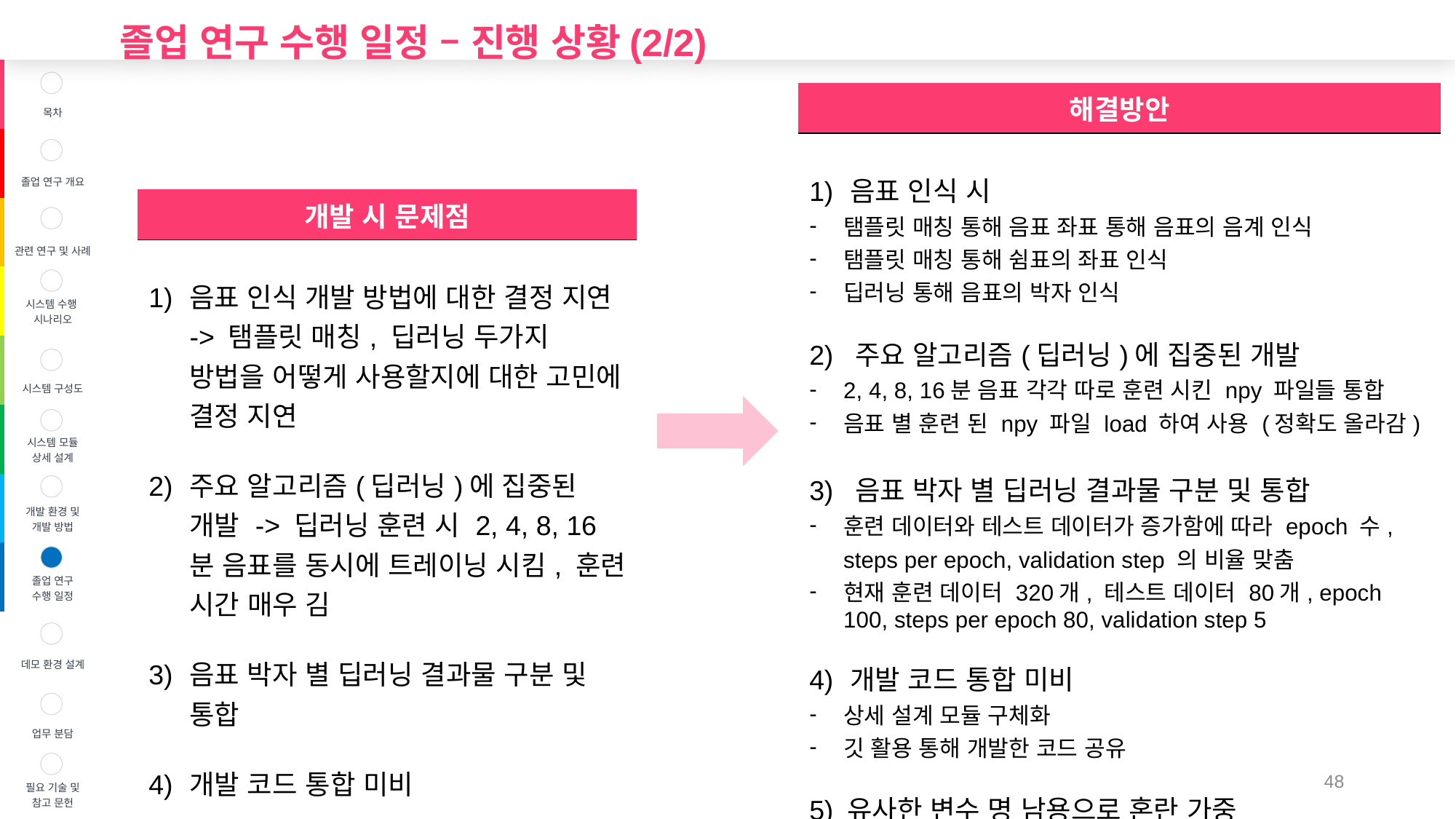

졸업 연구 수행 일정 – 진행 상황(2/2)
|  | 목차 |
| --- | --- |
|  | 졸업 연구 개요 |
|  | 관련 연구 및 사례 |
|  | 시스템 수행 시나리오 |
|  | 시스템 구성도 |
|  | 시스템 모듈 상세 설계 |
|  | 개발 환경 및 개발 방법 |
|  | 졸업 연구 수행 일정 |
|  | 데모 환경 설계 |
|  | 업무 분담 |
|  | 필요 기술 및 참고 문헌 |

| 해결방안 |
| --- |
| 음표 인식 시 탬플릿 매칭 통해 음표 좌표 통해 음표의 음계 인식 탬플릿 매칭 통해 쉼표의 좌표 인식 딥러닝 통해 음표의 박자 인식 2) 주요 알고리즘(딥러닝)에 집중된 개발 2, 4, 8, 16분 음표 각각 따로 훈련 시킨 npy 파일들 통합 음표 별 훈련 된 npy 파일 load 하여 사용 (정확도 올라감) 3) 음표 박자 별 딥러닝 결과물 구분 및 통합 훈련 데이터와 테스트 데이터가 증가함에 따라 epoch 수, steps per epoch, validation step 의 비율 맞춤 현재 훈련 데이터 320개, 테스트 데이터 80개, epoch 100, steps per epoch 80, validation step 5 개발 코드 통합 미비 상세 설계 모듈 구체화 깃 활용 통해 개발한 코드 공유 5) 유사한 변수 명 남용으로 혼란 가중 - 구체적인 상세 설계서 작성으로 기능별 변수 명 재 분류 |

| 개발 시 문제점 |
| --- |
| 음표 인식 개발 방법에 대한 결정 지연 -> 탬플릿 매칭, 딥러닝 두가지 방법을 어떻게 사용할지에 대한 고민에 결정 지연 주요 알고리즘(딥러닝)에 집중된 개발 -> 딥러닝 훈련 시 2, 4, 8, 16분 음표를 동시에 트레이닝 시킴, 훈련 시간 매우 김 음표 박자 별 딥러닝 결과물 구분 및 통합 개발 코드 통합 미비 유사한 변수 명 남용으로 혼란 가중 |

48